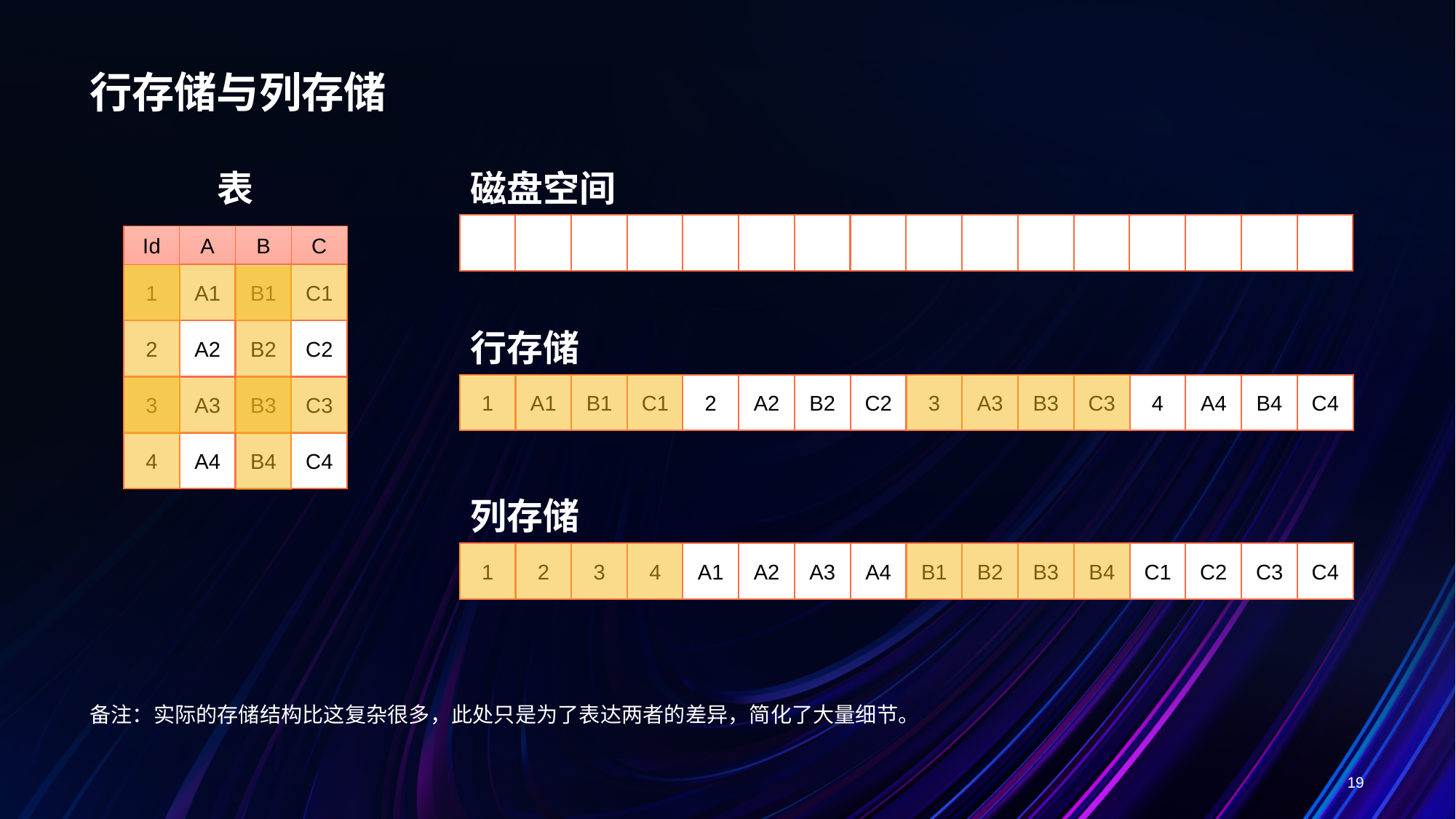

# 行存储与列存储
表
Id
A
B
C
1
A1
B1
C1
2
A2
B2
C2
3
A3
B3
C3
4
A4
B4
C4
磁盘空间

行存储
1
A1
B1
C1
2
A2
B2
C2
3
A3
B3
C3
4
A4
B4
C4

列存储
1
2
3
4
A1
A2
A3
A4
B1
B2
B3
B4
C1
C2
C3
C4

备注：实际的存储结构比这复杂很多，此处只是为了表达两者的差异，简化了大量细节。
19